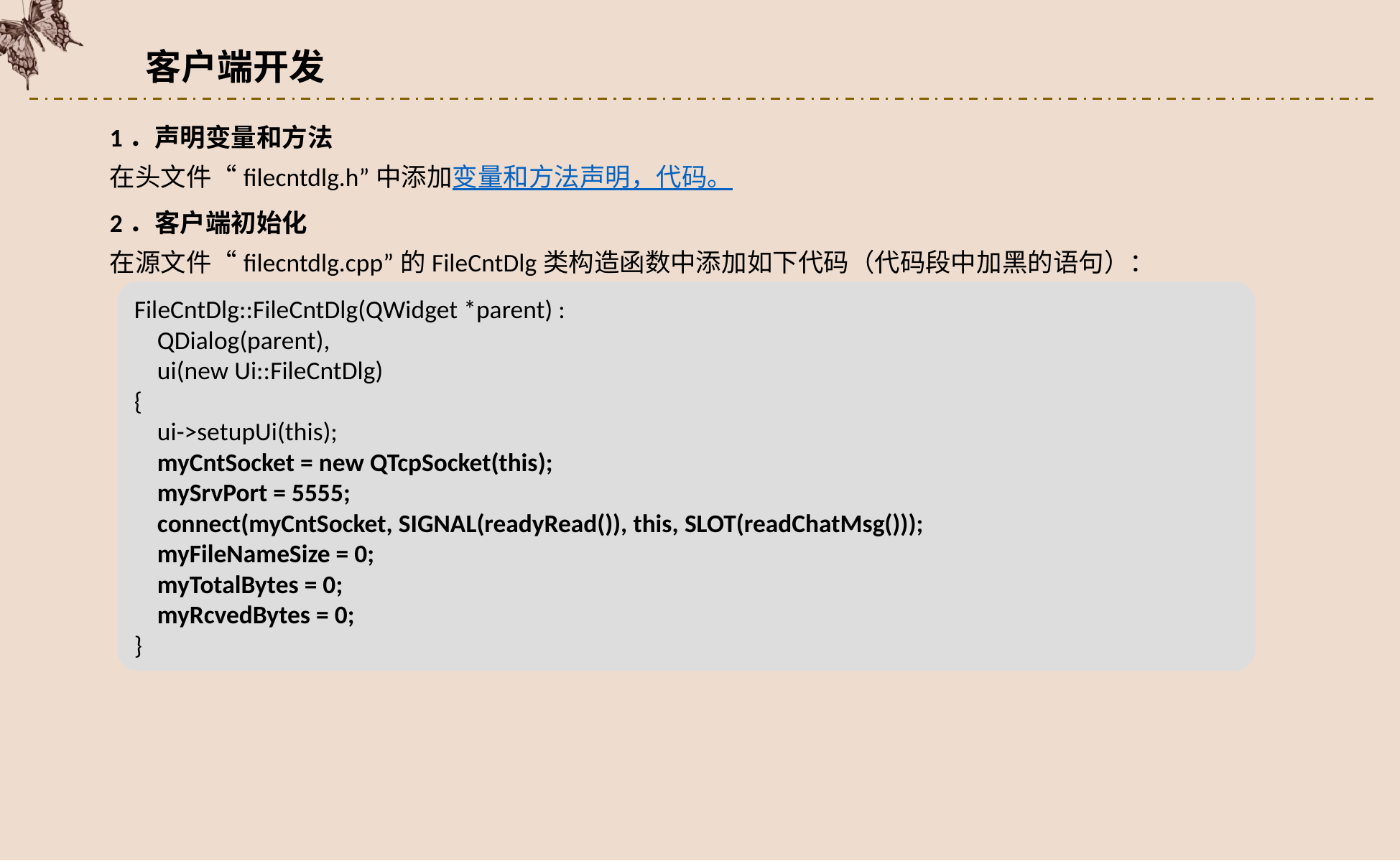

客户端开发
1．声明变量和方法
在头文件“filecntdlg.h”中添加变量和方法声明，代码。
2．客户端初始化
在源文件“filecntdlg.cpp”的FileCntDlg类构造函数中添加如下代码（代码段中加黑的语句）：
FileCntDlg::FileCntDlg(QWidget *parent) :
    QDialog(parent),
    ui(new Ui::FileCntDlg)
{
    ui->setupUi(this);
    myCntSocket = new QTcpSocket(this);
    mySrvPort = 5555;
    connect(myCntSocket, SIGNAL(readyRead()), this, SLOT(readChatMsg()));
    myFileNameSize = 0;
    myTotalBytes = 0;
    myRcvedBytes = 0;
}